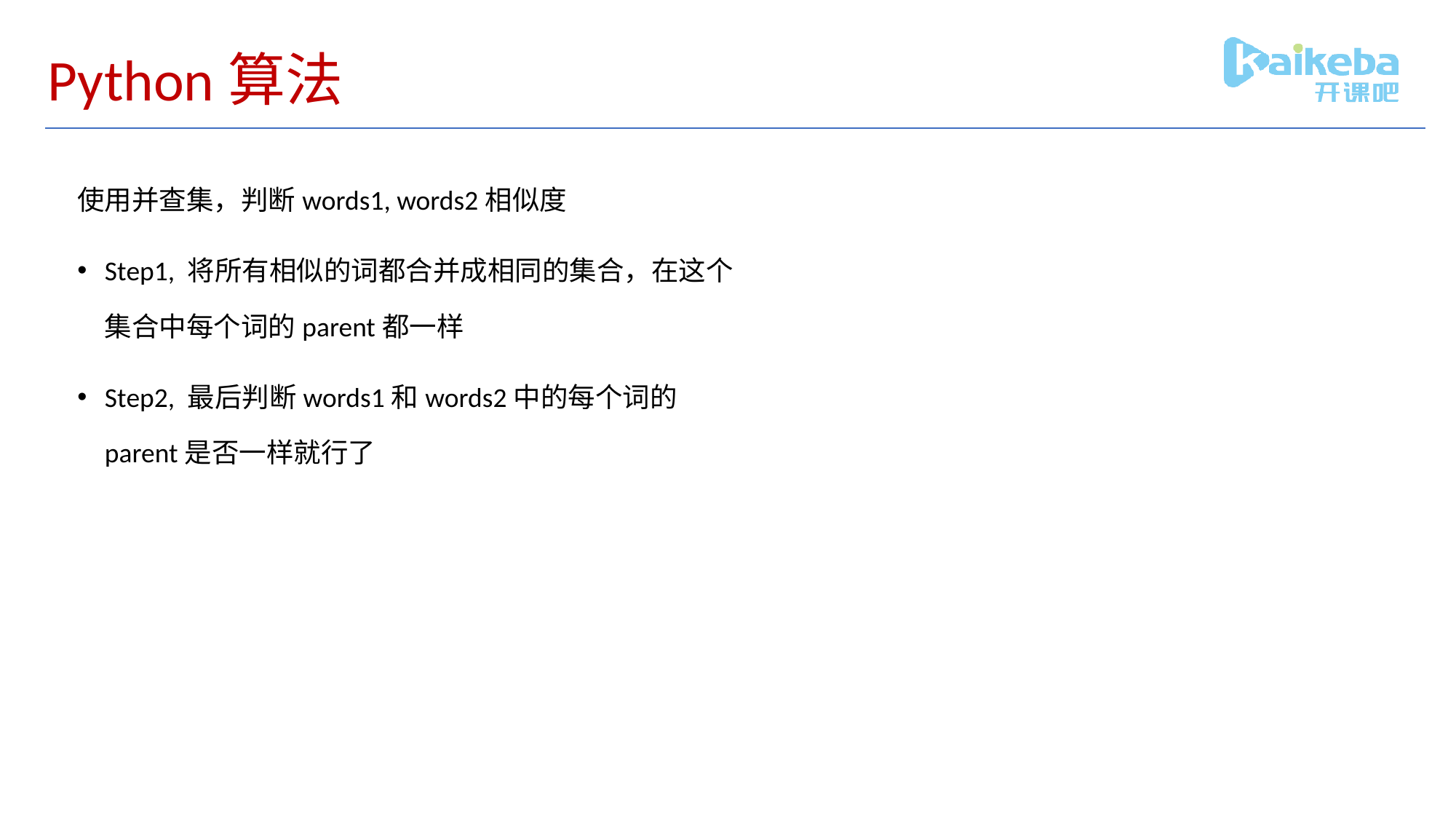

# Python算法
使用并查集，判断words1, words2相似度
Step1, 将所有相似的词都合并成相同的集合，在这个集合中每个词的parent都一样
Step2, 最后判断words1和words2中的每个词的parent是否一样就行了